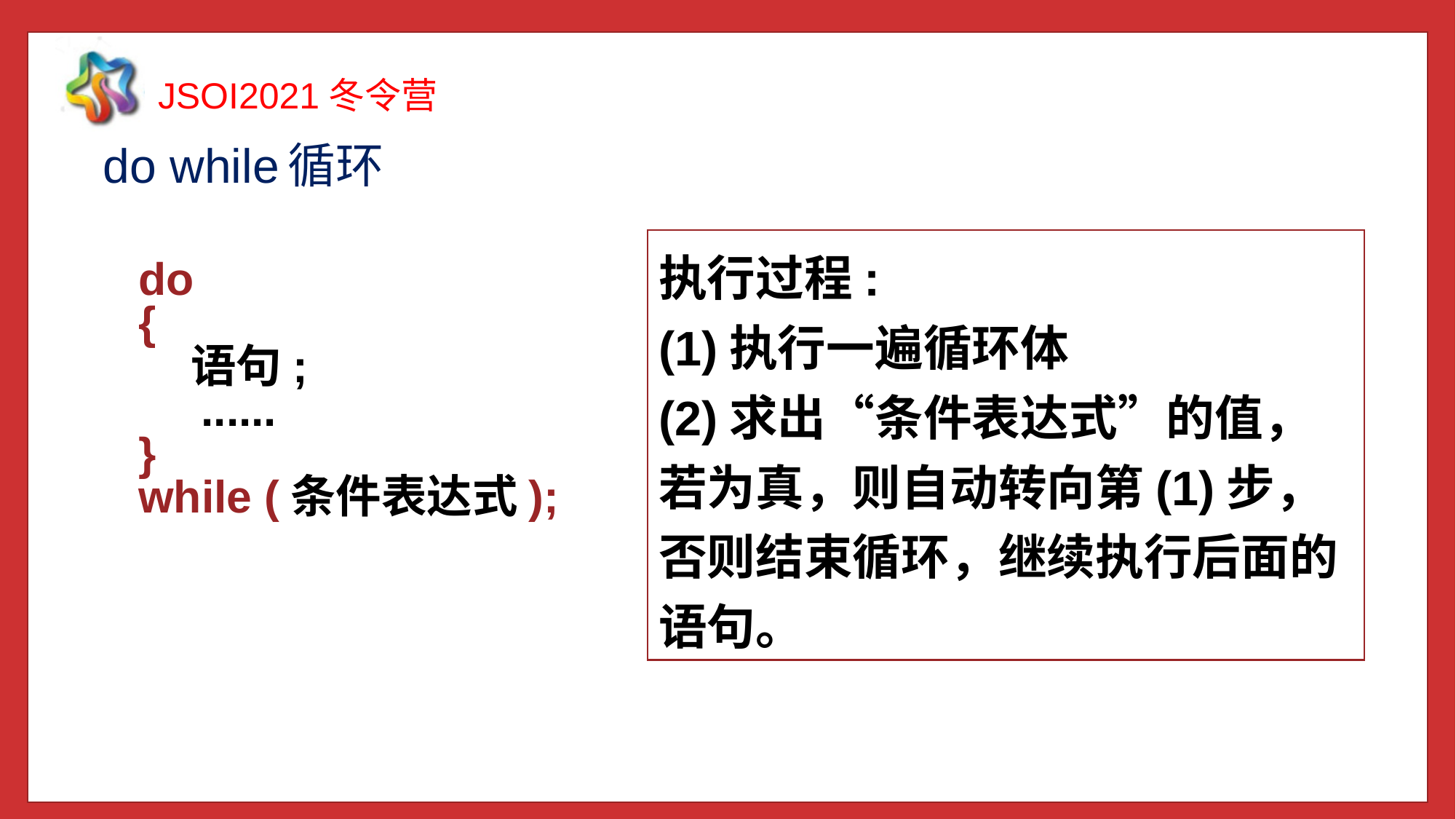

do while循环
执行过程:
(1)执行一遍循环体
(2)求出“条件表达式”的值，若为真，则自动转向第(1)步，否则结束循环，继续执行后面的语句。
do
{
    语句;
     ......
}
while (条件表达式);